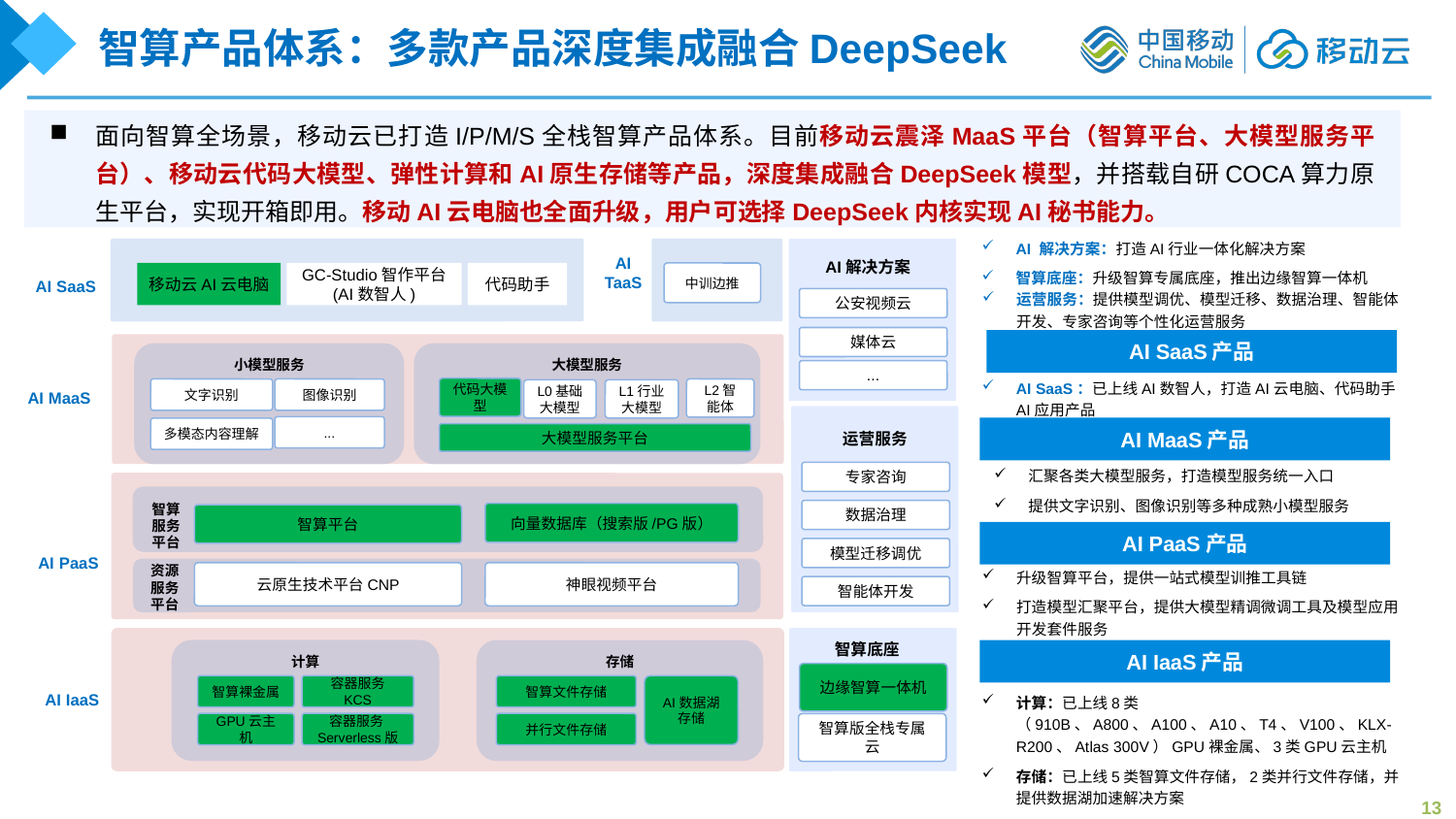

智算产品体系：多款产品深度集成融合DeepSeek
面向智算全场景，移动云已打造I/P/M/S全栈智算产品体系。目前移动云震泽MaaS平台（智算平台、大模型服务平台）、移动云代码大模型、弹性计算和AI原生存储等产品，深度集成融合DeepSeek模型，并搭载自研COCA算力原生平台，实现开箱即用。移动AI云电脑也全面升级，用户可选择DeepSeek内核实现AI秘书能力。
AI 解决方案：打造AI行业一体化解决方案
智算底座：升级智算专属底座，推出边缘智算一体机
AI解决方案

AI SaaS
AI TaaS
移动云AI云电脑
GC-Studio智作平台
(AI数智人)
代码助手
中训边推
公安视频云
媒体云

小模型服务
大模型服务
...
AI MaaS
代码大模型
文字识别
图像识别
L2智能体
L0基础大模型
L1行业大模型

运营服务
...
多模态内容理解
大模型服务平台
专家咨询

智算服务平台
数据治理
向量数据库（搜索版/PG版）
智算平台
AI PaaS
模型迁移调优
资源服务平台

云原生技术平台CNP
神眼视频平台
智能体开发

智算底座

计算
存储
边缘智算一体机
AI IaaS
智算裸金属
容器服务 KCS
智算文件存储
AI数据湖存储
GPU云主机
容器服务Serverless版
并行文件存储
智算版全栈专属云
运营服务：提供模型调优、模型迁移、数据治理、智能体开发、专家咨询等个性化运营服务
AI SaaS产品
AI SaaS：已上线AI数智人，打造AI云电脑、代码助手 AI应用产品
AI MaaS产品
汇聚各类大模型服务，打造模型服务统一入口
提供文字识别、图像识别等多种成熟小模型服务
AI PaaS产品
升级智算平台，提供一站式模型训推工具链
打造模型汇聚平台，提供大模型精调微调工具及模型应用开发套件服务
AI IaaS产品
计算：已上线8类（910B、A800、A100、A10、T4、V100、KLX-R200、Atlas 300V）GPU裸金属、3类GPU云主机
存储：已上线5类智算文件存储，2类并行文件存储，并提供数据湖加速解决方案